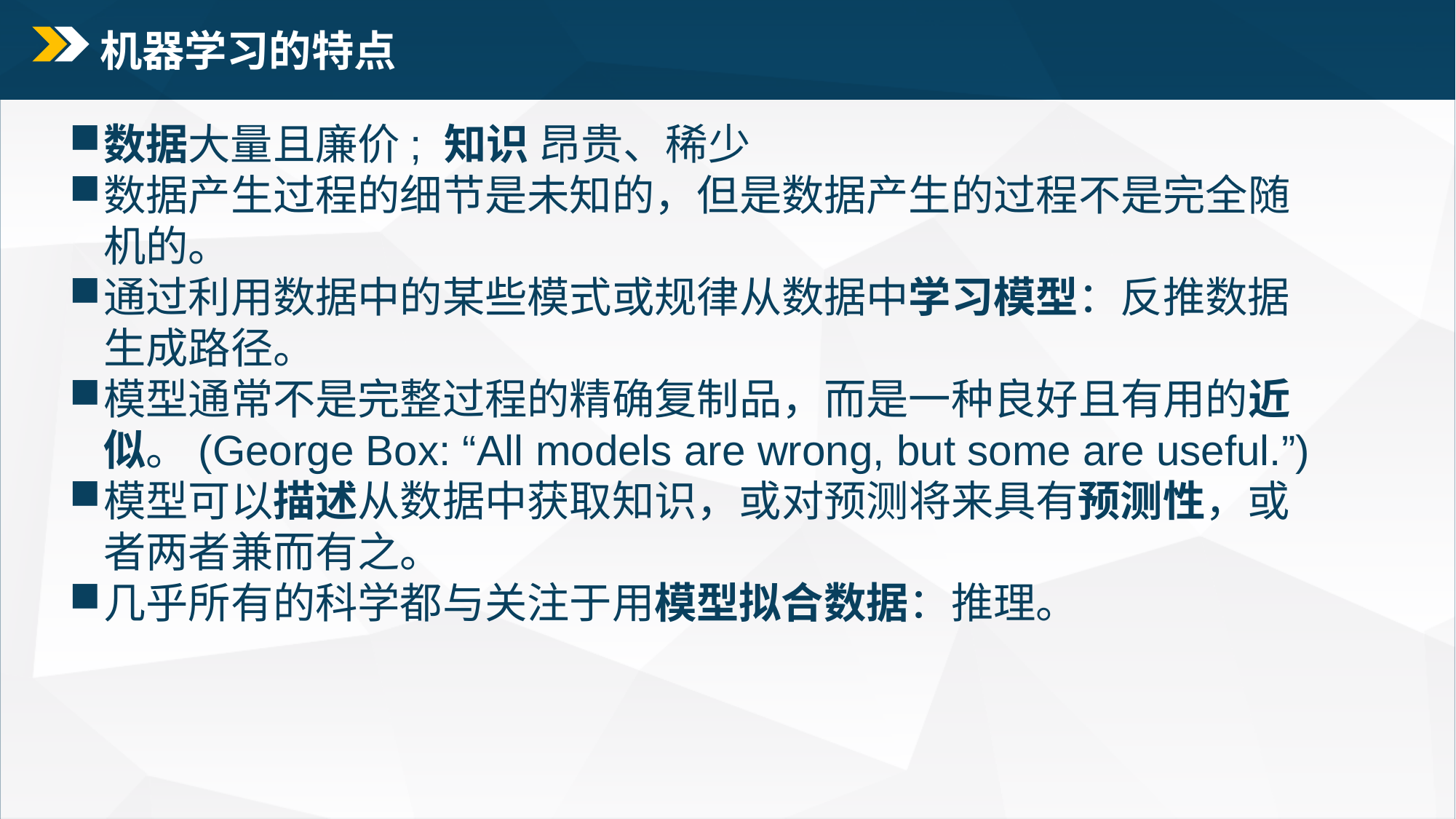

# 机器学习的特点
数据大量且廉价; 知识 昂贵、稀少
数据产生过程的细节是未知的，但是数据产生的过程不是完全随机的。
通过利用数据中的某些模式或规律从数据中学习模型：反推数据生成路径。
模型通常不是完整过程的精确复制品，而是一种良好且有用的近似。(George Box: “All models are wrong, but some are useful.”)
模型可以描述从数据中获取知识，或对预测将来具有预测性，或者两者兼而有之。
几乎所有的科学都与关注于用模型拟合数据：推理。